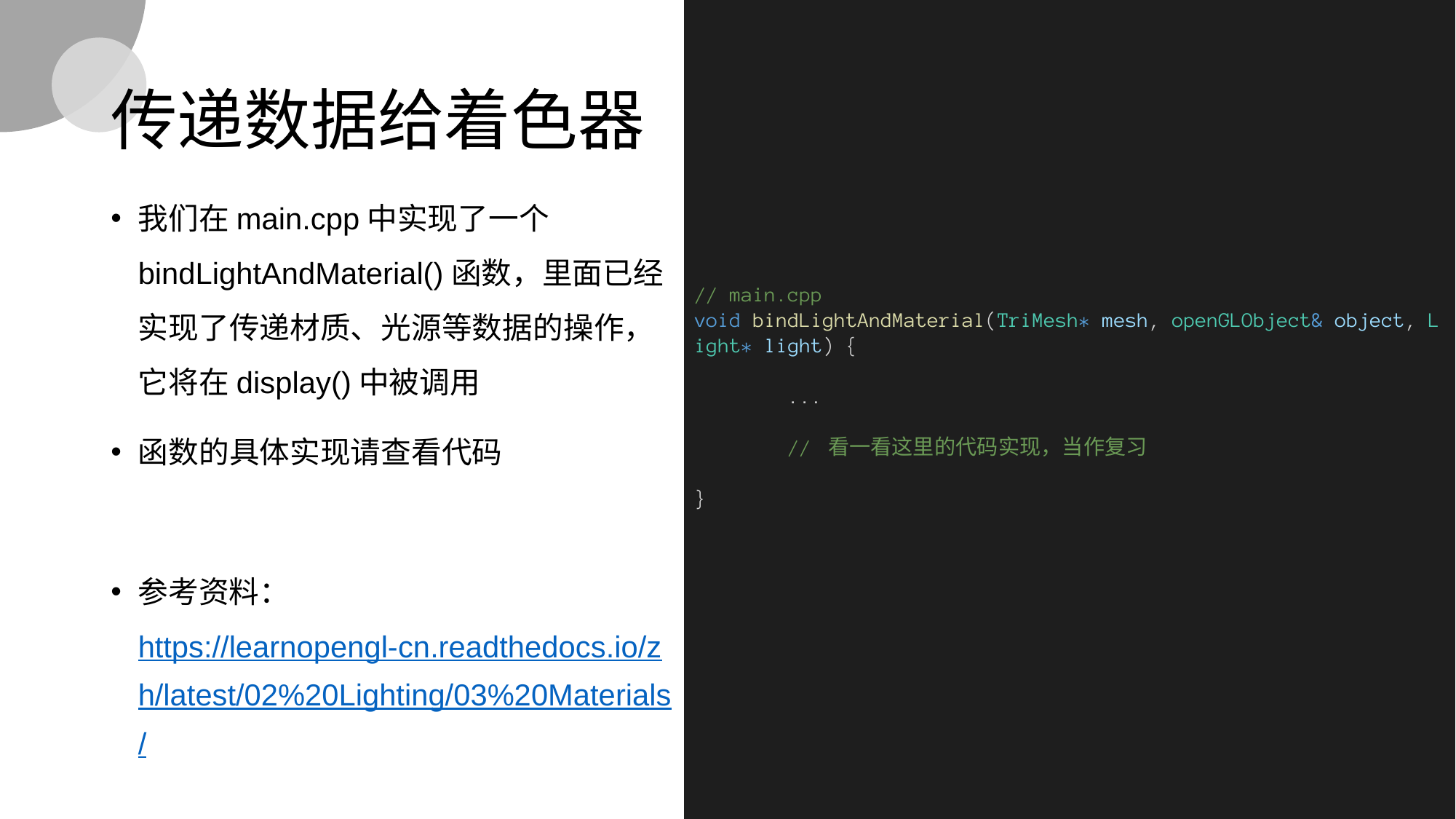

# 传递数据给着色器
我们在main.cpp中实现了一个bindLightAndMaterial()函数，里面已经实现了传递材质、光源等数据的操作，它将在display()中被调用
函数的具体实现请查看代码

参考资料：https://learnopengl-cn.readthedocs.io/zh/latest/02%20Lighting/03%20Materials/

// main.cpp
void bindLightAndMaterial(TriMesh* mesh, openGLObject& object, Light* light) {

        ...
        // 看一看这里的代码实现，当作复习

}